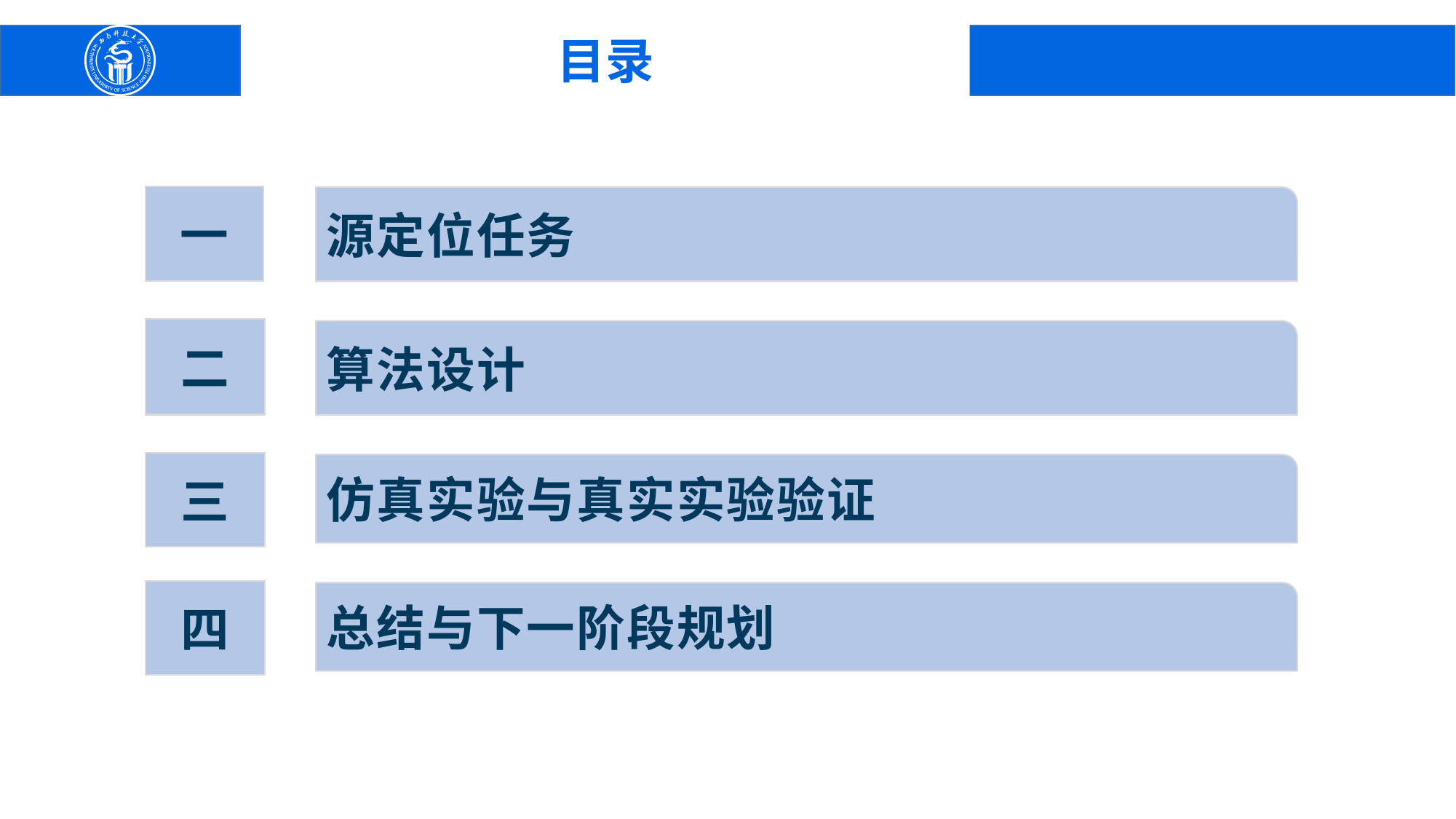

目录
一
源定位任务
二
算法设计
三
仿真实验与真实实验验证
四
总结与下一阶段规划